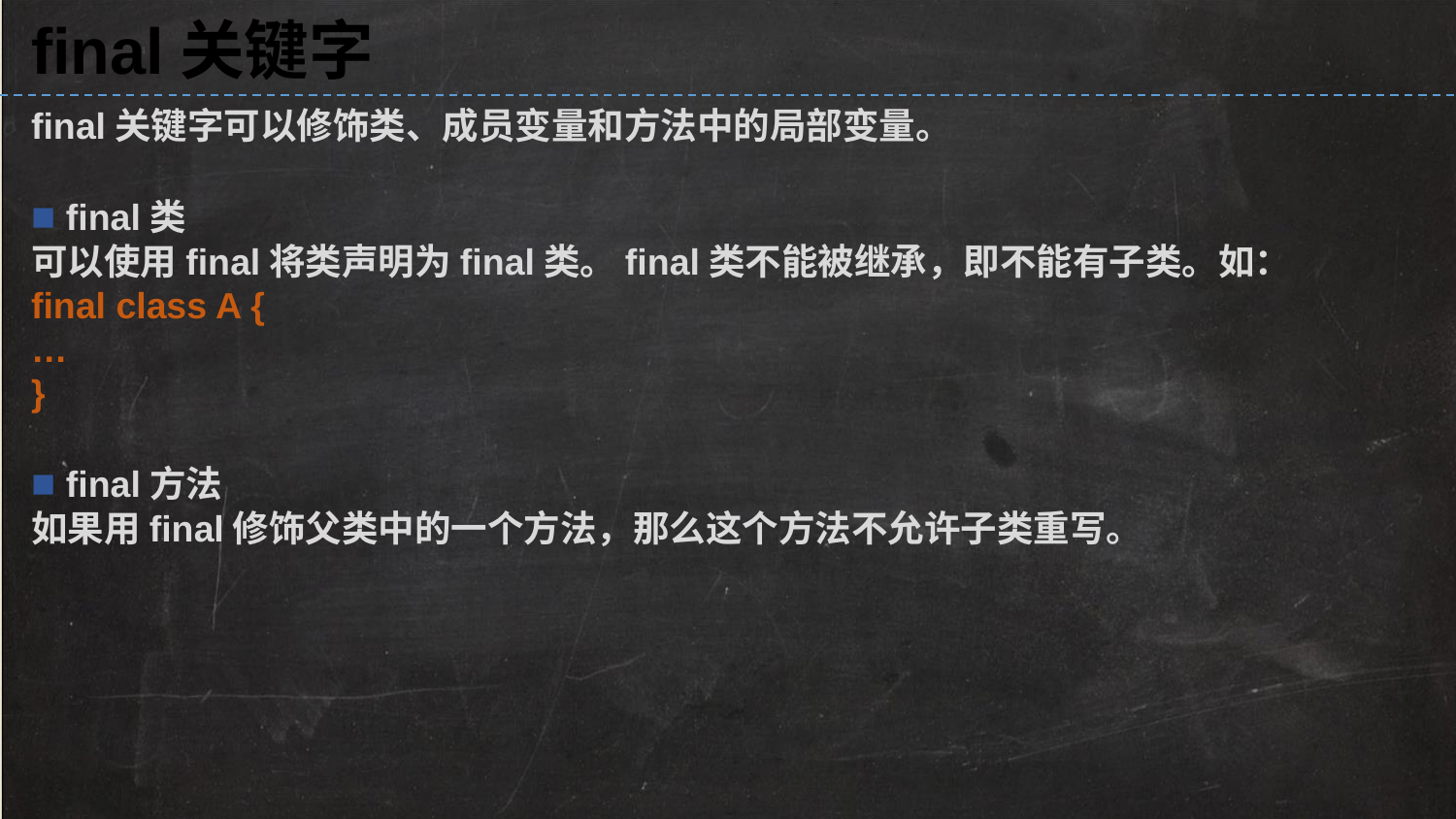

final关键字
final关键字可以修饰类、成员变量和方法中的局部变量。

■ final类
可以使用final将类声明为final类。final类不能被继承，即不能有子类。如：
final class A {
…
}

■ final方法
如果用final修饰父类中的一个方法，那么这个方法不允许子类重写。